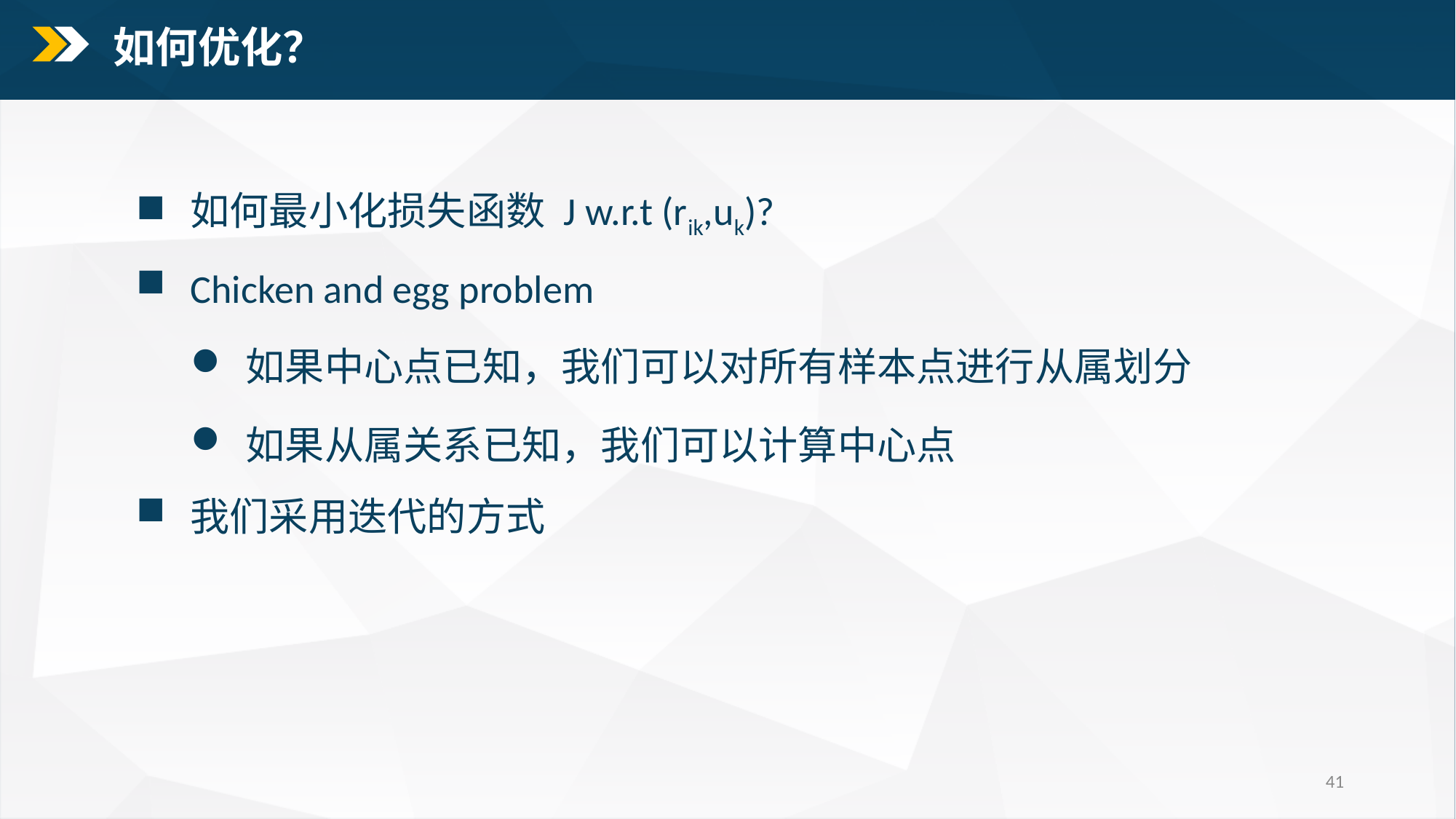

如何优化？
如何最小化损失函数 J w.r.t (rik,uk)?
Chicken and egg problem
如果中心点已知，我们可以对所有样本点进行从属划分
如果从属关系已知，我们可以计算中心点
我们采用迭代的方式
41